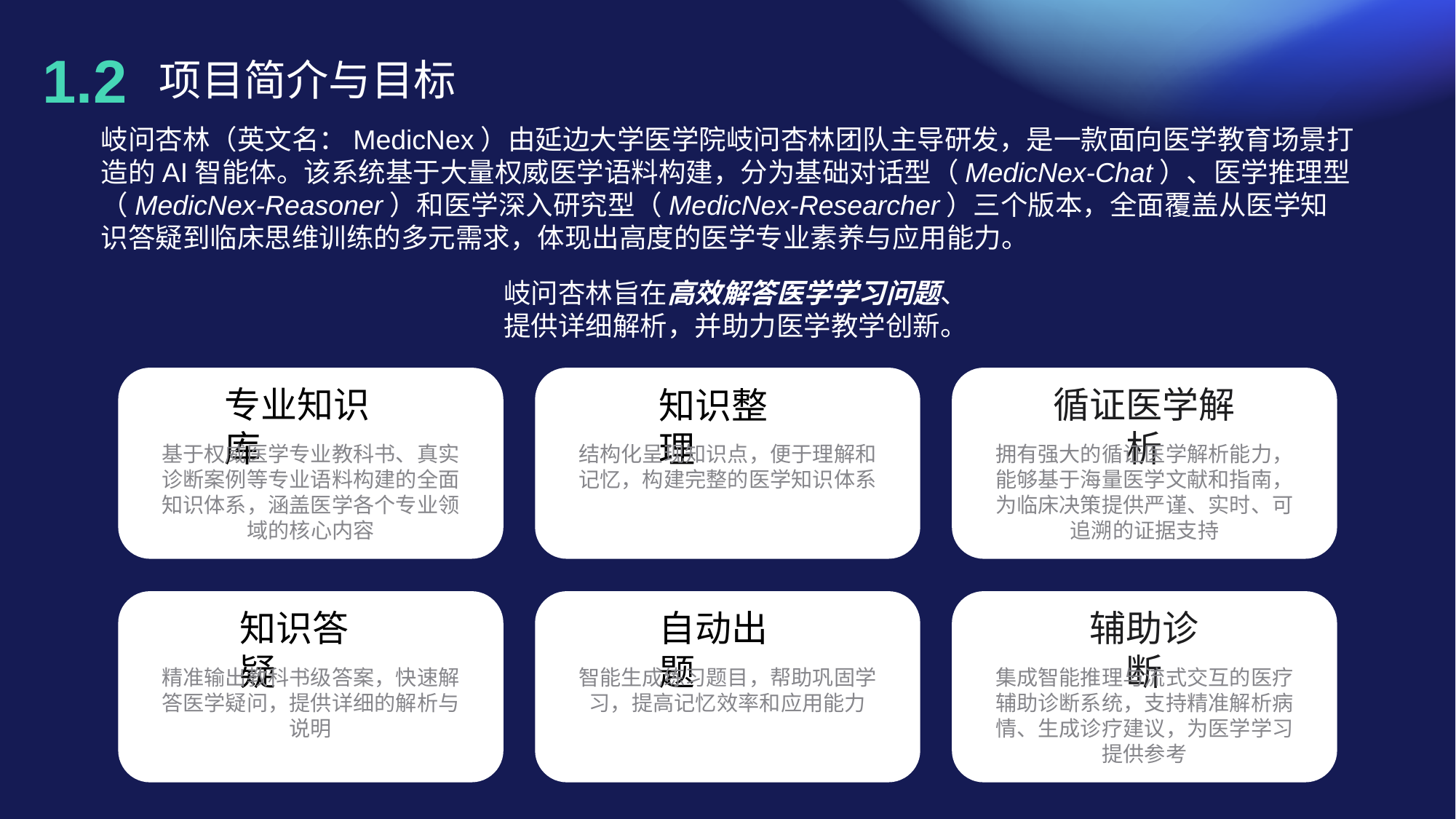

1.2
项目简介与目标
岐问杏林（英文名：MedicNex）由延边大学医学院岐问杏林团队主导研发，是一款面向医学教育场景打造的AI智能体。该系统基于大量权威医学语料构建，分为基础对话型（MedicNex-Chat）、医学推理型（MedicNex-Reasoner）和医学深入研究型（MedicNex-Researcher）三个版本，全面覆盖从医学知识答疑到临床思维训练的多元需求，体现出高度的医学专业素养与应用能力。
岐问杏林旨在高效解答医学学习问题、提供详细解析，并助力医学教学创新。

专业知识库
基于权威医学专业教科书、真实诊断案例等专业语料构建的全面知识体系，涵盖医学各个专业领域的核心内容

知识整理
结构化呈现知识点，便于理解和记忆，构建完整的医学知识体系

循证医学解析
拥有强大的循证医学解析能力，能够基于海量医学文献和指南，为临床决策提供严谨、实时、可追溯的证据支持

知识答疑
精准输出教科书级答案，快速解答医学疑问，提供详细的解析与说明

自动出题
智能生成练习题目，帮助巩固学习，提高记忆效率和应用能力

辅助诊断
集成智能推理与流式交互的医疗辅助诊断系统，支持精准解析病情、生成诊疗建议，为医学学习提供参考